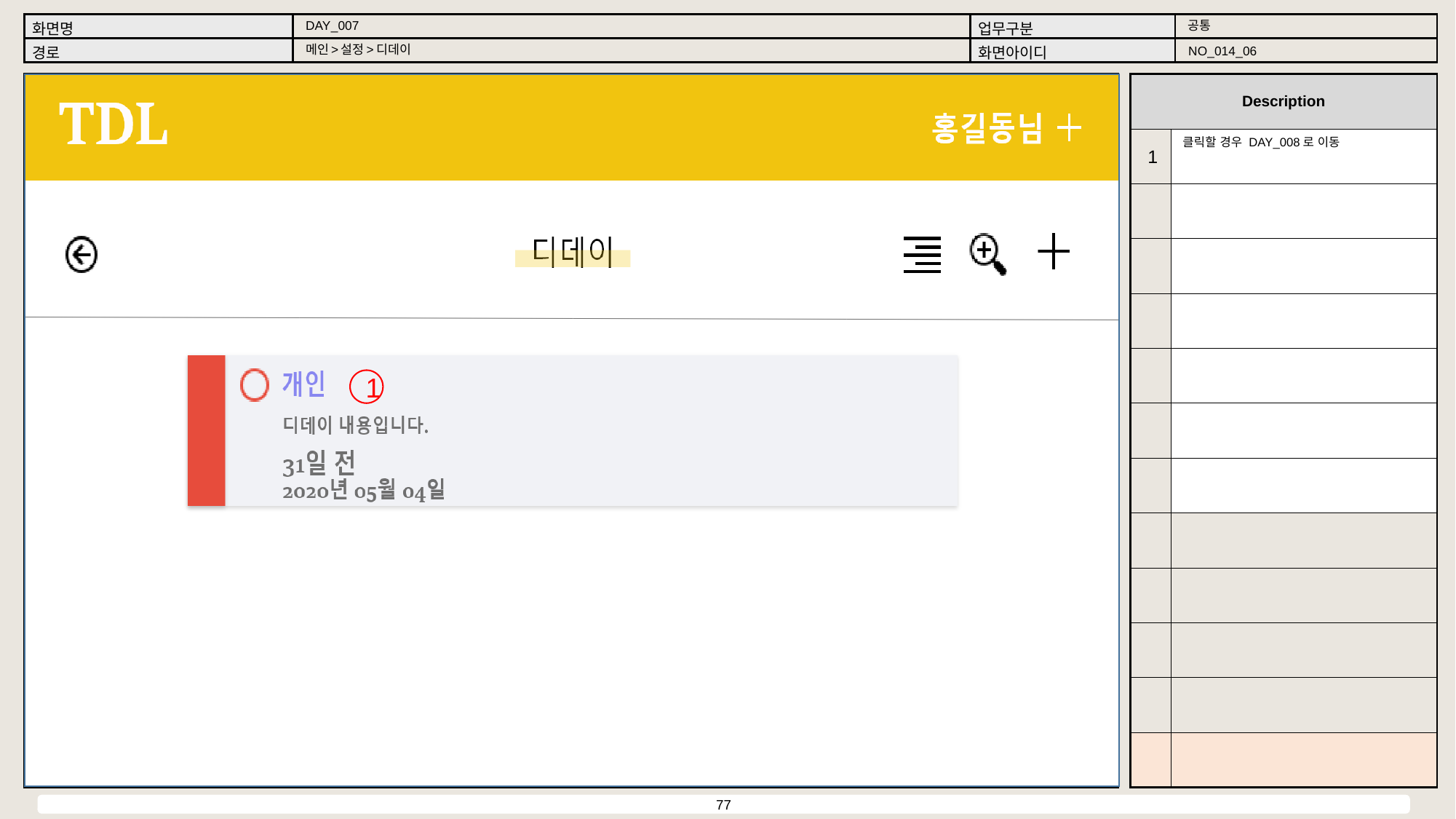

공통
DAY_007
메인>설정>디데이
NO_014_06

클릭할 경우 DAY_008로 이동
1
1